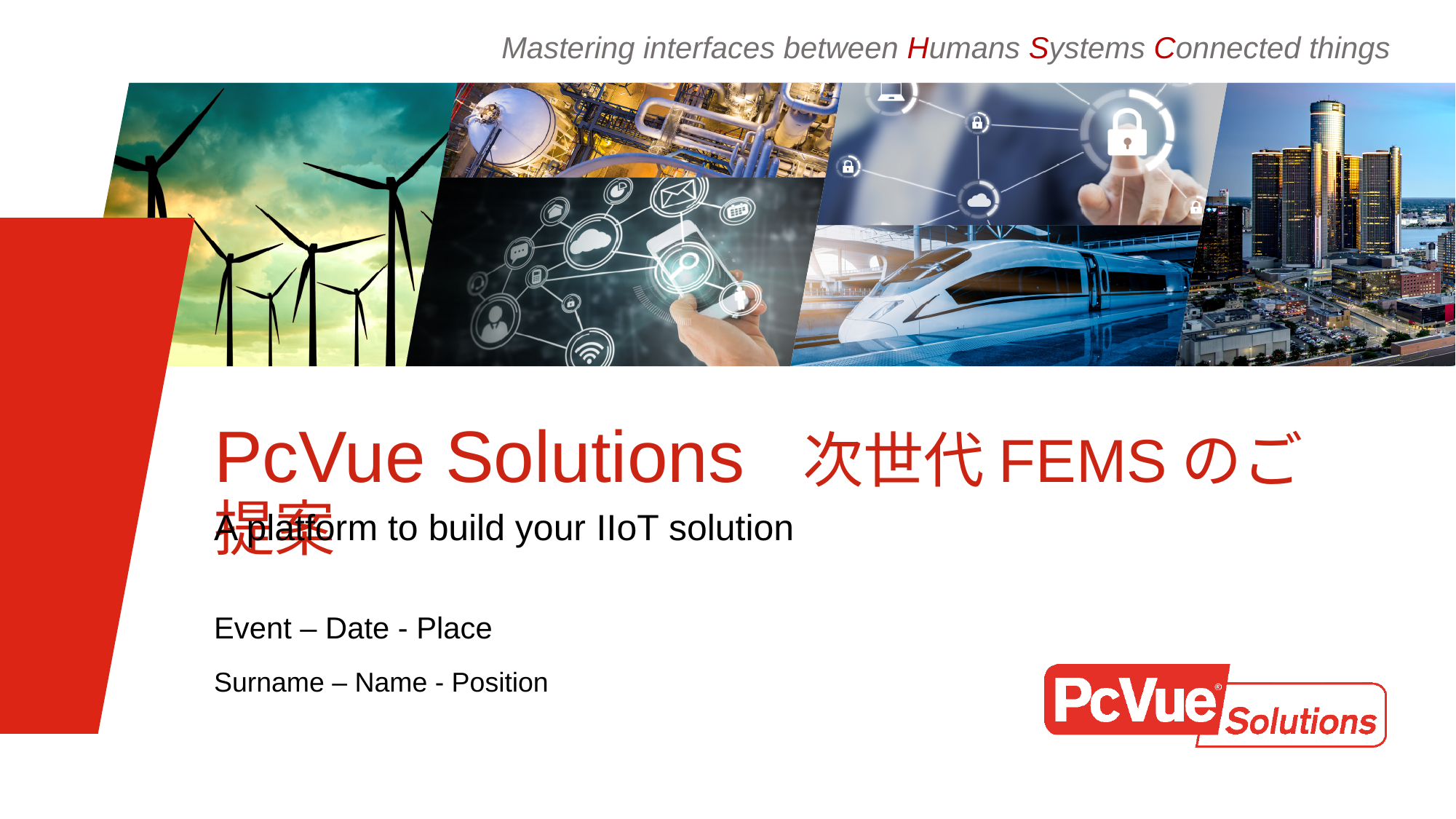

PcVue Solutions  次世代FEMSのご提案
A platform to build your IIoT solution
Event – Date - Place
Surname – Name - Position